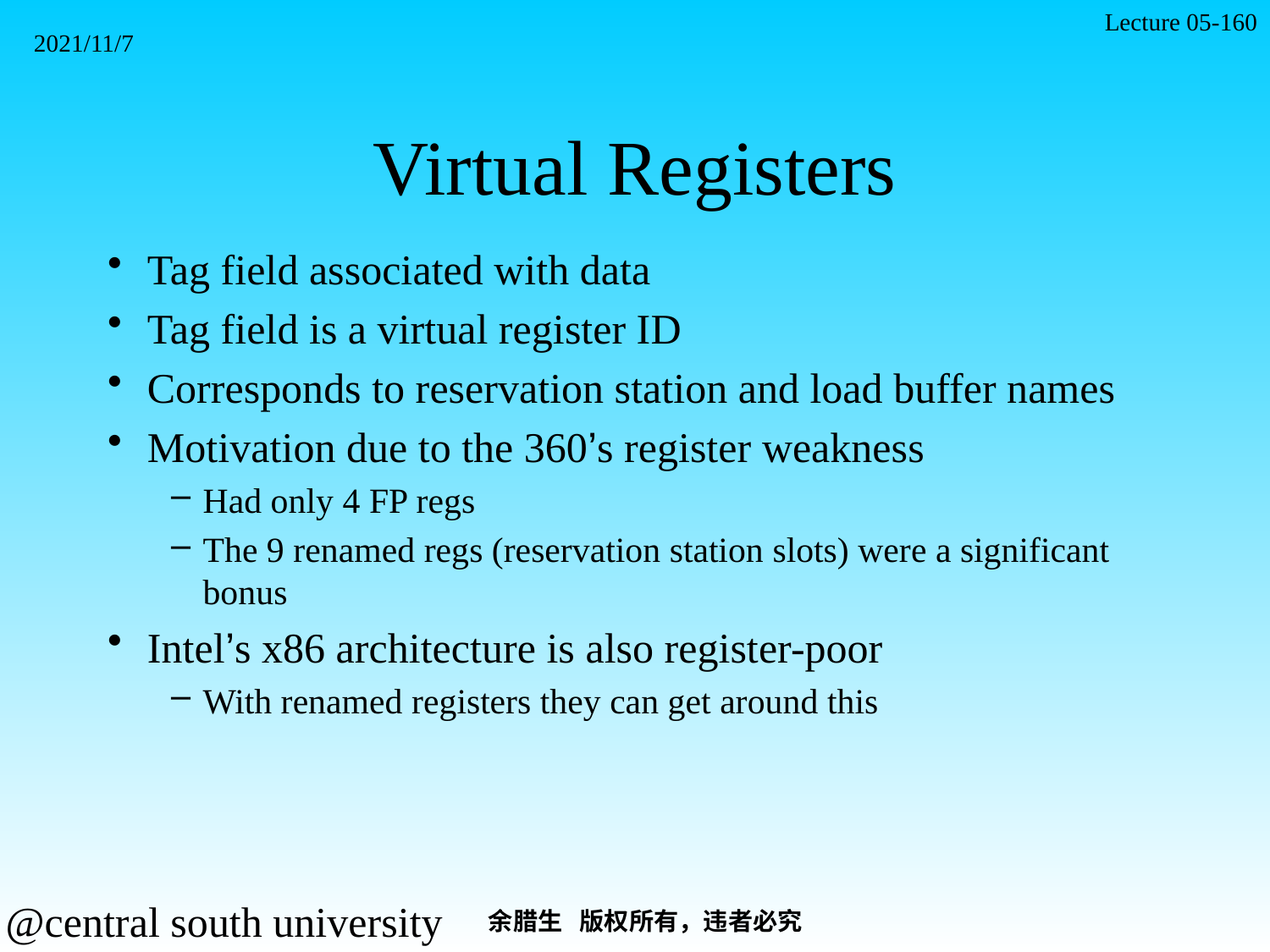

Lecture 05-160
2021/11/7
# Virtual Registers
Tag field associated with data
Tag field is a virtual register ID
Corresponds to reservation station and load buffer names
Motivation due to the 360’s register weakness
Had only 4 FP regs
The 9 renamed regs (reservation station slots) were a significant bonus
Intel’s x86 architecture is also register-poor
With renamed registers they can get around this
余腊生   版权所有，违者必究